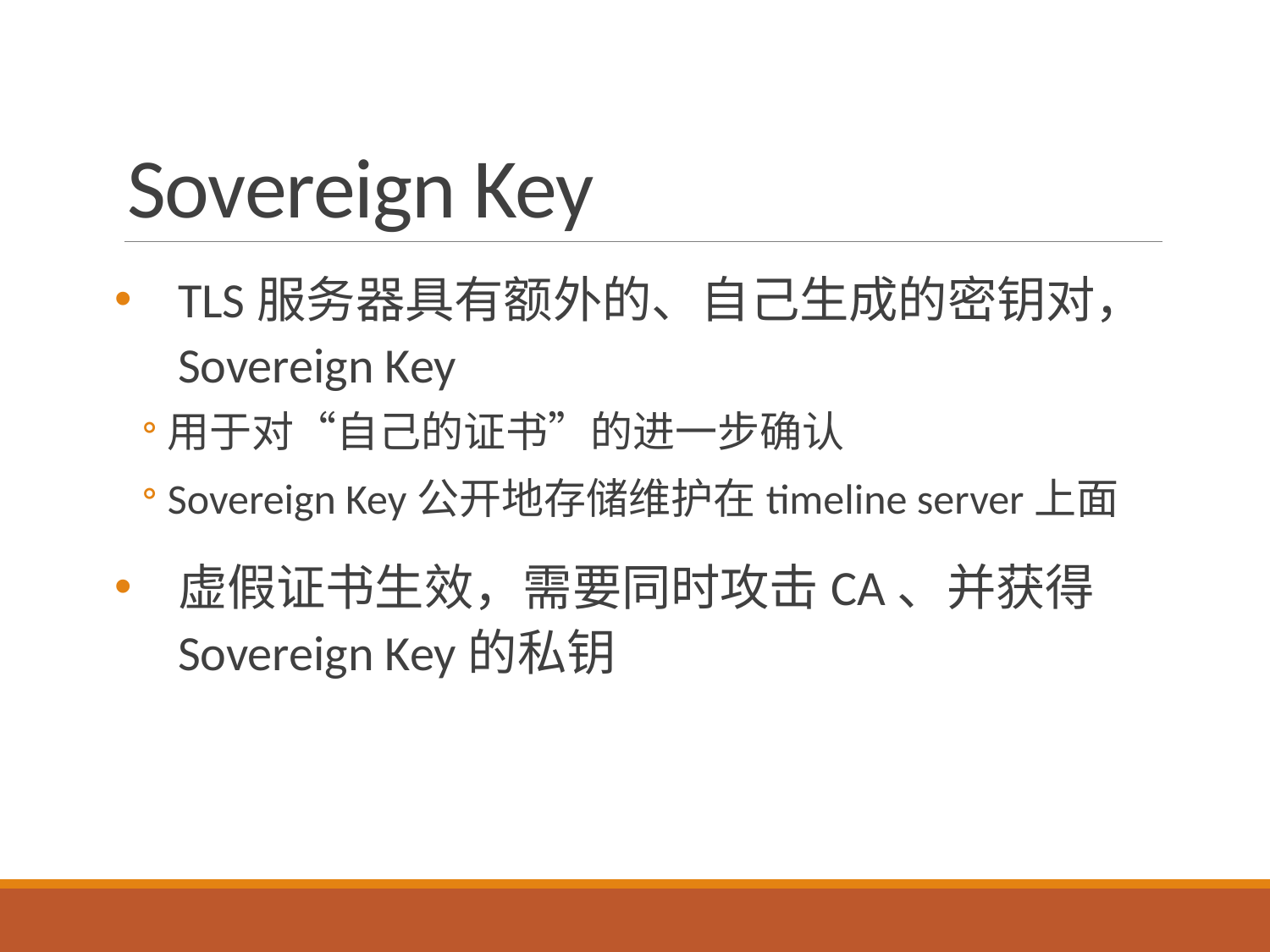

# Sovereign Key
TLS服务器具有额外的、自己生成的密钥对，Sovereign Key
用于对“自己的证书”的进一步确认
Sovereign Key公开地存储维护在timeline server上面
虚假证书生效，需要同时攻击CA、并获得Sovereign Key的私钥